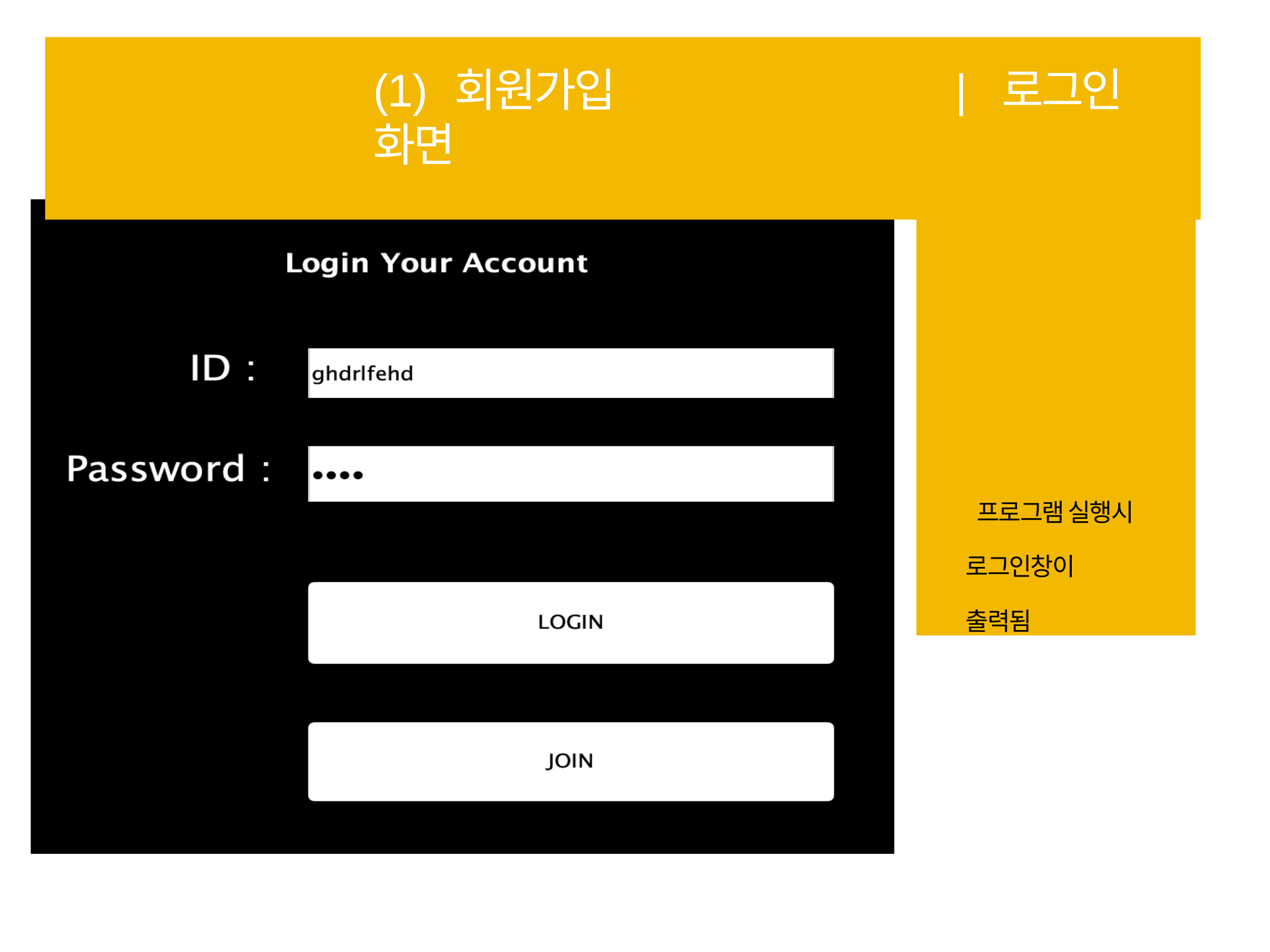

# (1) 회원가입	| 로그인 화면
로그인 Form

프로그램 실행시  로그인창이 출력됨